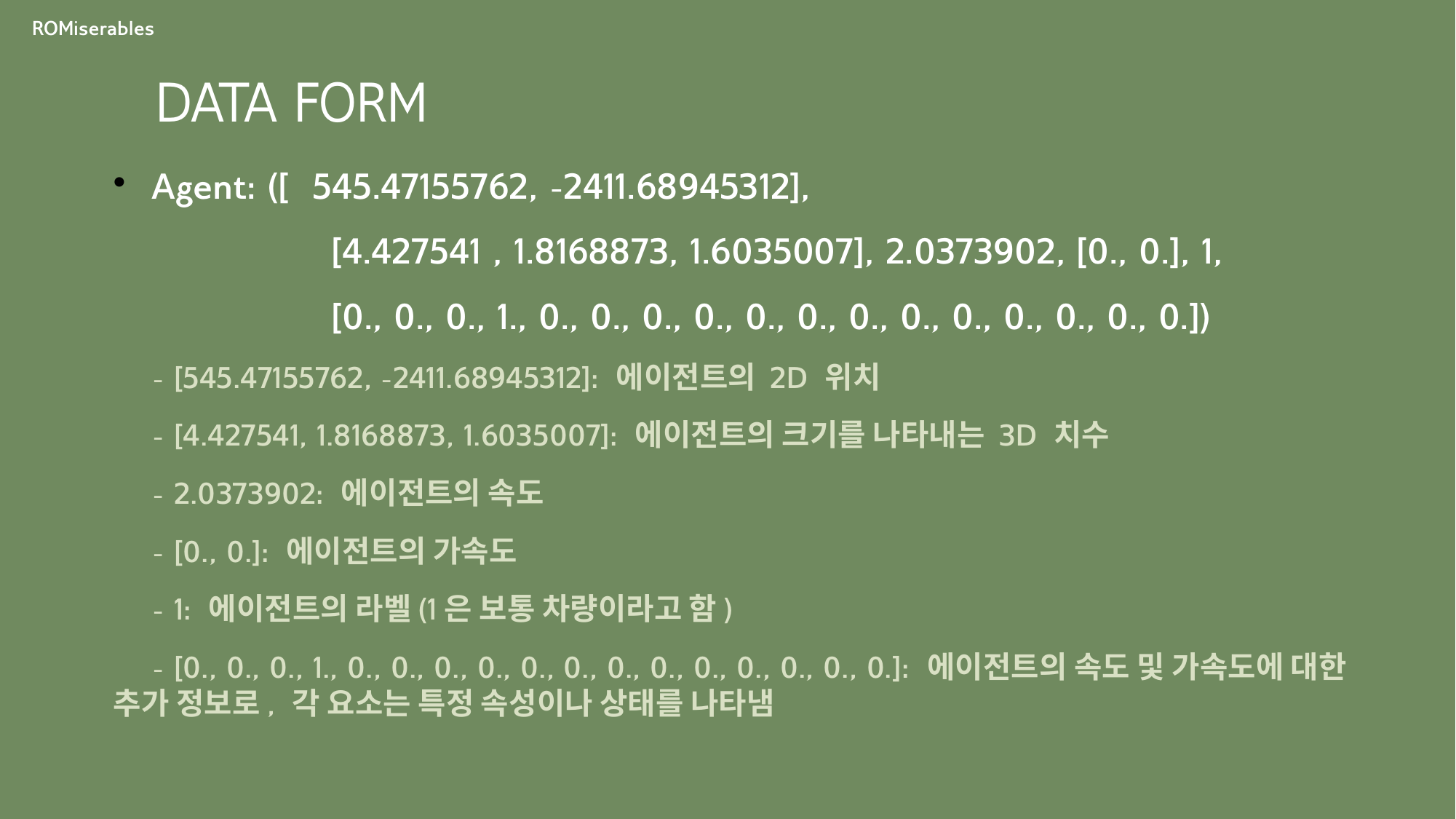

ROMiserables
DATA FORM
Agent: ([  545.47155762, -2411.68945312],
		[4.427541 , 1.8168873, 1.6035007], 2.0373902, [0., 0.], 1,
		[0., 0., 0., 1., 0., 0., 0., 0., 0., 0., 0., 0., 0., 0., 0., 0., 0.])
    - [545.47155762, -2411.68945312]: 에이전트의 2D 위치
    - [4.427541, 1.8168873, 1.6035007]: 에이전트의 크기를 나타내는 3D 치수
    - 2.0373902: 에이전트의 속도
    - [0., 0.]: 에이전트의 가속도
    - 1: 에이전트의 라벨(1은 보통 차량이라고 함)
    - [0., 0., 0., 1., 0., 0., 0., 0., 0., 0., 0., 0., 0., 0., 0., 0., 0.]: 에이전트의 속도 및 가속도에 대한 추가 정보로, 각 요소는 특정 속성이나 상태를 나타냄